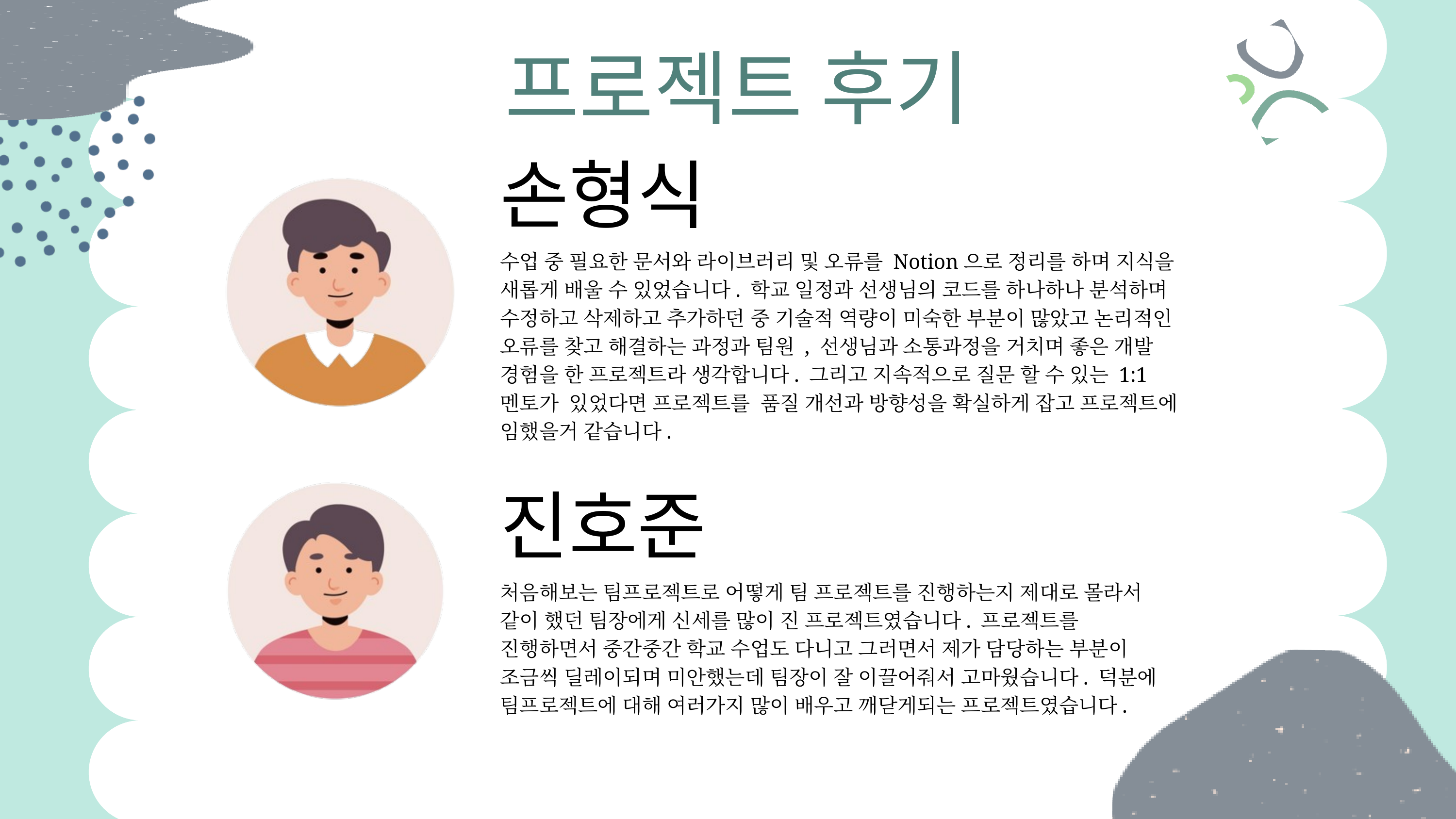

프로젝트 후기

손형식
수업 중 필요한 문서와 라이브러리 및 오류를 Notion으로 정리를 하며 지식을 새롭게 배울 수 있었습니다. 학교 일정과 선생님의 코드를 하나하나 분석하며 수정하고 삭제하고 추가하던 중 기술적 역량이 미숙한 부분이 많았고 논리적인 오류를 찾고 해결하는 과정과 팀원 , 선생님과 소통과정을 거치며 좋은 개발 경험을 한 프로젝트라 생각합니다. 그리고 지속적으로 질문 할 수 있는 1:1 멘토가  있었다면 프로젝트를  품질 개선과 방향성을 확실하게 잡고 프로젝트에 임했을거 같습니다.

진호준
처음해보는 팀프로젝트로 어떻게 팀 프로젝트를 진행하는지 제대로 몰라서 같이 했던 팀장에게 신세를 많이 진 프로젝트였습니다. 프로젝트를 진행하면서 중간중간 학교 수업도 다니고 그러면서 제가 담당하는 부분이 조금씩 딜레이되며 미안했는데 팀장이 잘 이끌어줘서 고마웠습니다. 덕분에 팀프로젝트에 대해 여러가지 많이 배우고 깨닫게되는 프로젝트였습니다.